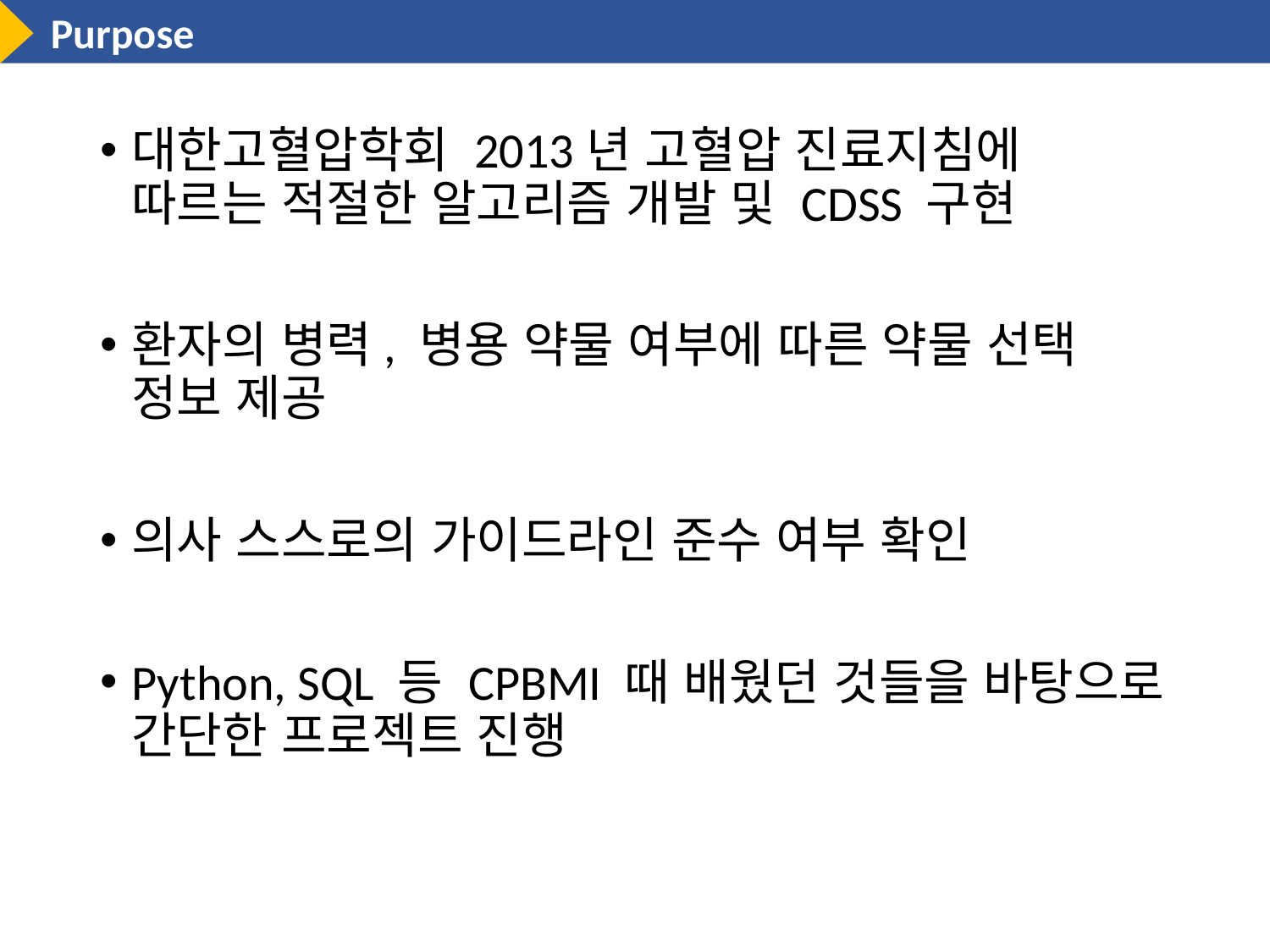

Purpose

대한고혈압학회 2013년 고혈압 진료지침에 따르는 적절한 알고리즘 개발 및 CDSS 구현

환자의 병력, 병용 약물 여부에 따른 약물 선택 정보 제공

의사 스스로의 가이드라인 준수 여부 확인

Python, SQL 등 CPBMI 때 배웠던 것들을 바탕으로 간단한 프로젝트 진행